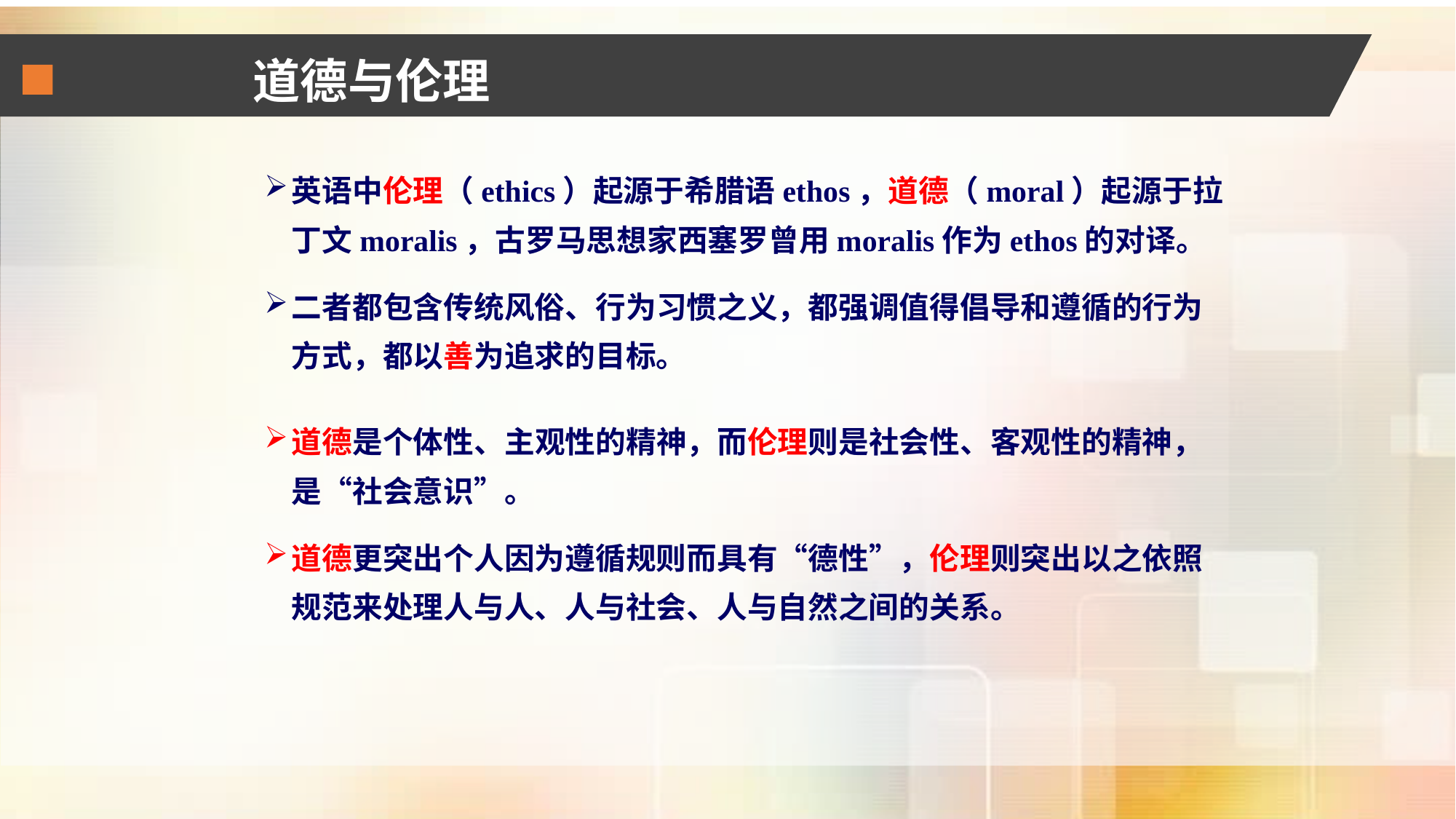

# 道德与伦理
英语中伦理（ethics）起源于希腊语ethos，道德（moral）起源于拉丁文moralis，古罗马思想家西塞罗曾用moralis作为ethos的对译。
二者都包含传统风俗、行为习惯之义，都强调值得倡导和遵循的行为方式，都以善为追求的目标。
道德是个体性、主观性的精神，而伦理则是社会性、客观性的精神，是“社会意识”。
道德更突出个人因为遵循规则而具有“德性”，伦理则突出以之依照规范来处理人与人、人与社会、人与自然之间的关系。